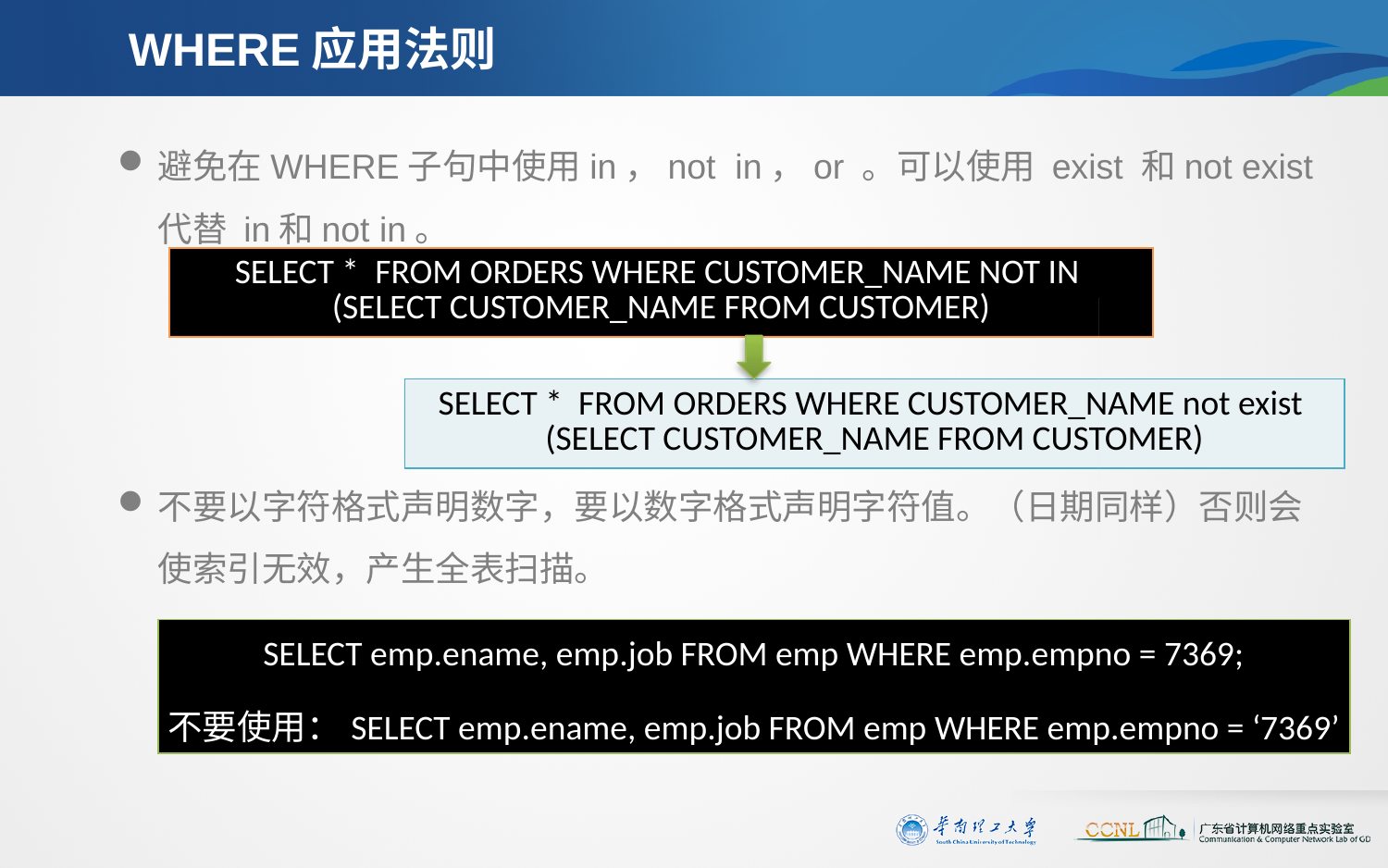

# WHERE应用法则
避免在WHERE子句中使用in，not  in，or 。可以使用 exist 和not exist代替 in和not in。

不要以字符格式声明数字，要以数字格式声明字符值。（日期同样）否则会使索引无效，产生全表扫描。
| SELECT \*  FROM ORDERS WHERE CUSTOMER\_NAME NOT IN (SELECT CUSTOMER\_NAME FROM CUSTOMER) |
| --- |

| SELECT \*  FROM ORDERS WHERE CUSTOMER\_NAME not exist (SELECT CUSTOMER\_NAME FROM CUSTOMER) |
| --- |

| SELECT emp.ename, emp.job FROM emp WHERE emp.empno = 7369; 不要使用：SELECT emp.ename, emp.job FROM emp WHERE emp.empno = ‘7369’ |
| --- |